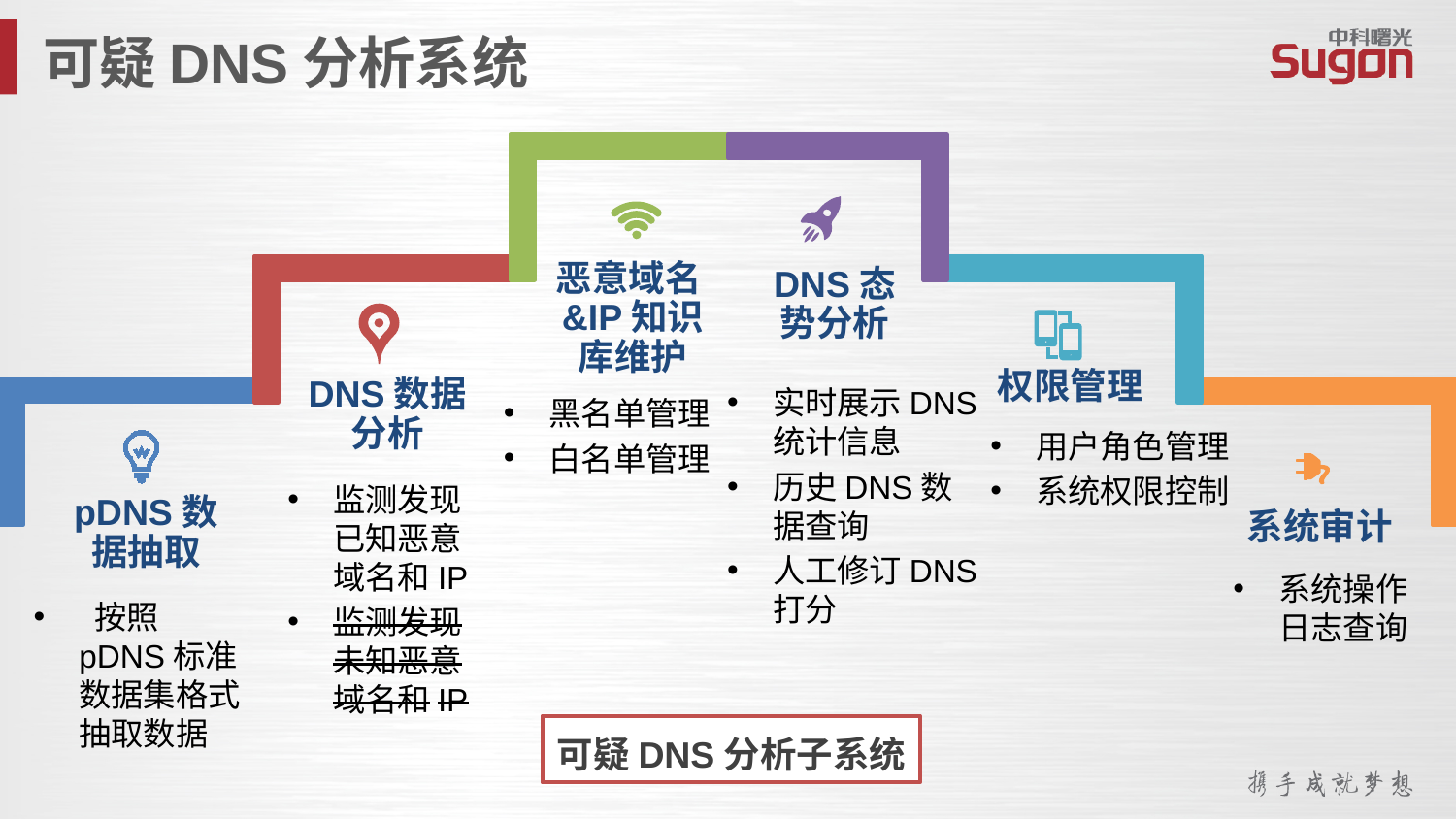

可疑DNS分析系统

恶意域名&IP知识库维护
DNS态势分析

权限管理
DNS数据分析
实时展示DNS统计信息
历史DNS数据查询
人工修订DNS打分

黑名单管理
白名单管理
用户角色管理
系统权限控制

监测发现已知恶意域名和IP
监测发现未知恶意域名和IP

pDNS数据抽取
系统审计
系统操作日志查询
 按照pDNS标准数据集格式抽取数据
可疑DNS分析子系统